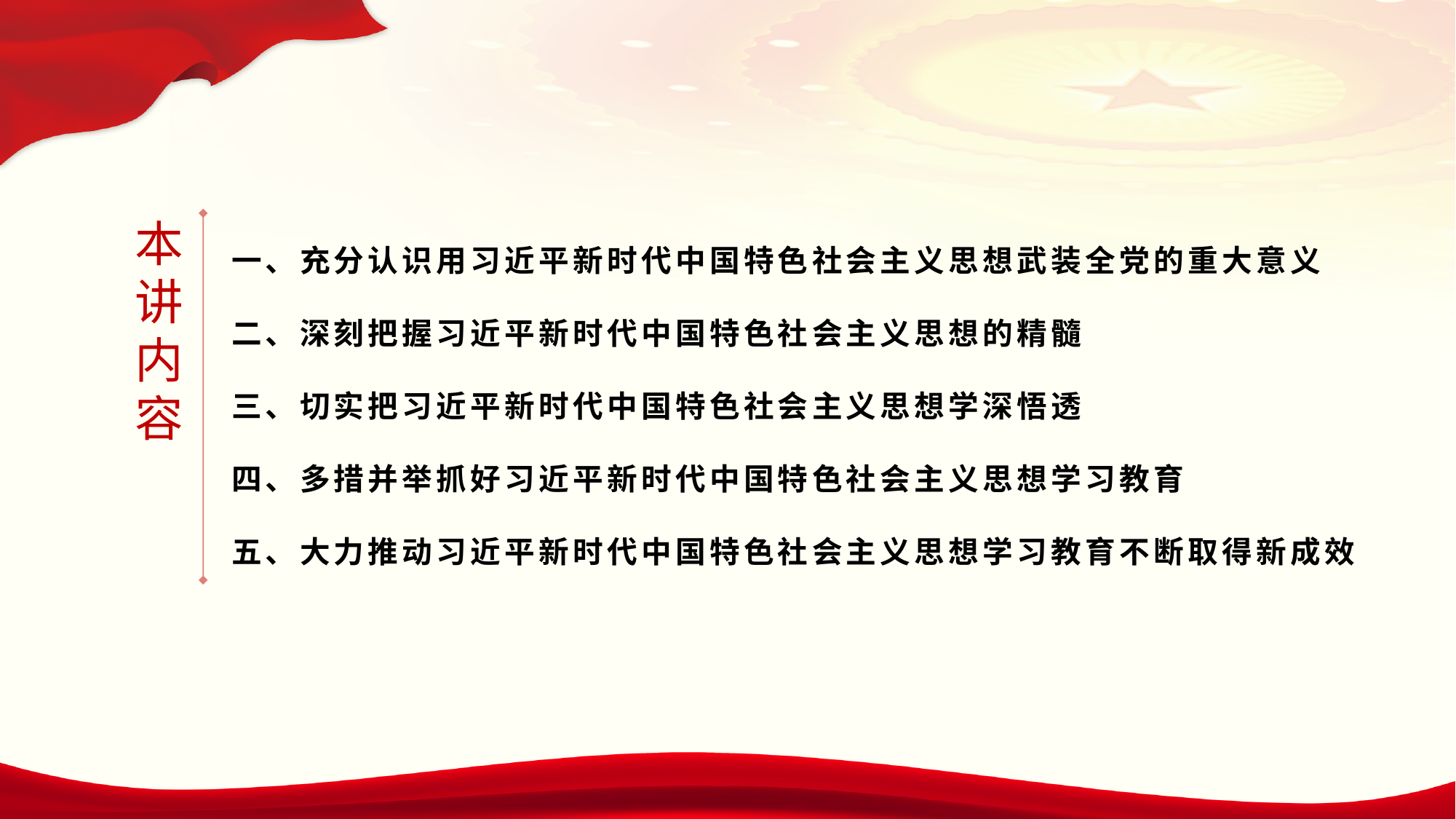

一、充分认识用习近平新时代中国特色社会主义思想武装全党的重大意义
二、深刻把握习近平新时代中国特色社会主义思想的精髓
三、切实把习近平新时代中国特色社会主义思想学深悟透
四、多措并举抓好习近平新时代中国特色社会主义思想学习教育
五、大力推动习近平新时代中国特色社会主义思想学习教育不断取得新成效
本讲内容